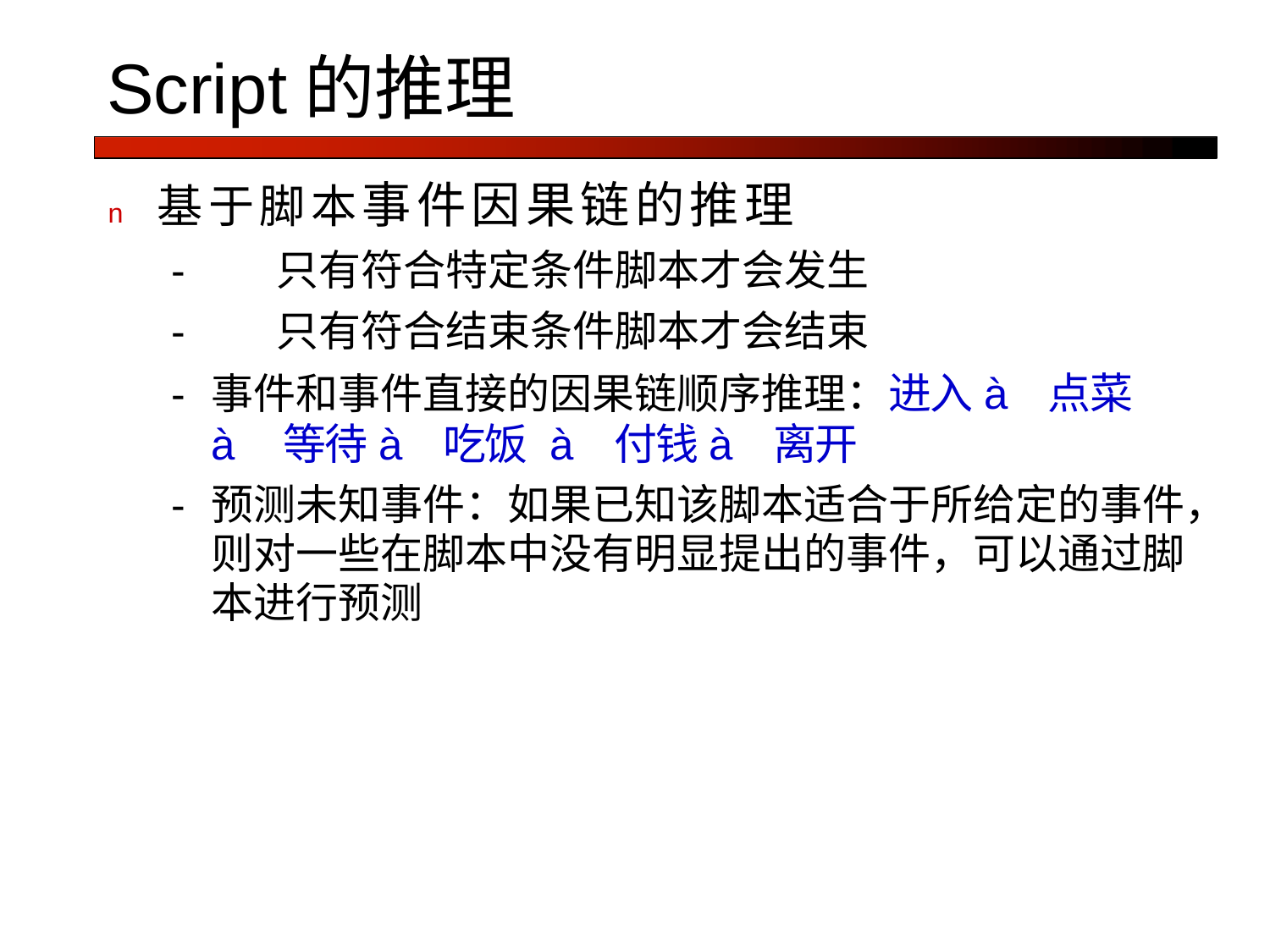

# Script的推理

n	基于脚本事件因果链的推理

-	只有符合特定条件脚本才会发生

-	只有符合结束条件脚本才会结束

-	事件和事件直接的因果链顺序推理：进入à 点菜à 等待à 吃饭 à 付钱à 离开

-	预测未知事件：如果已知该脚本适合于所给定的事件， 则对一些在脚本中没有明显提出的事件，可以通过脚 本进行预测